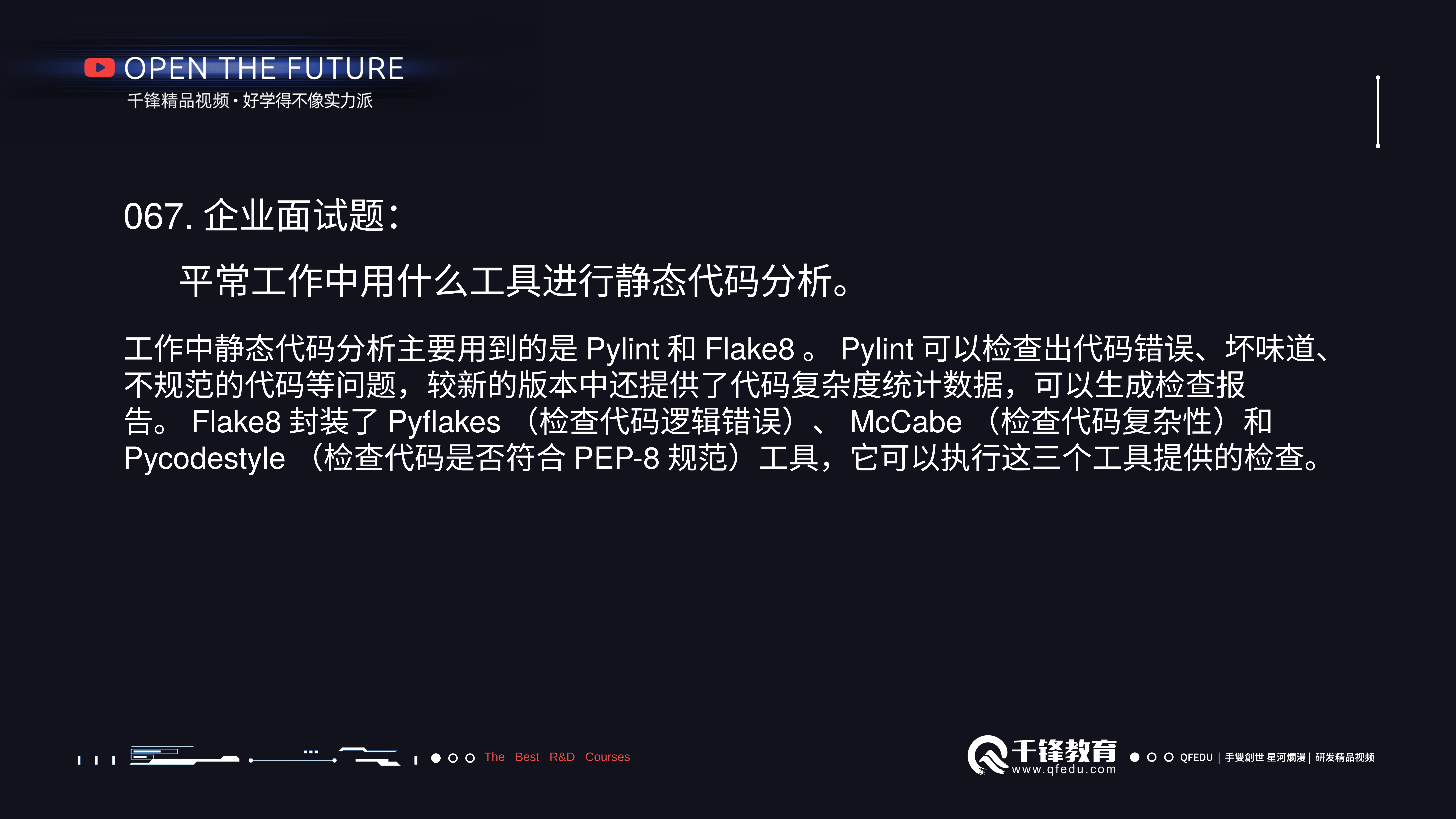

067.企业面试题：
平常工作中用什么工具进行静态代码分析。
工作中静态代码分析主要用到的是Pylint和Flake8。Pylint可以检查出代码错误、坏味道、不规范的代码等问题，较新的版本中还提供了代码复杂度统计数据，可以生成检查报告。Flake8封装了Pyflakes（检查代码逻辑错误）、McCabe（检查代码复杂性）和Pycodestyle（检查代码是否符合PEP-8规范）工具，它可以执行这三个工具提供的检查。